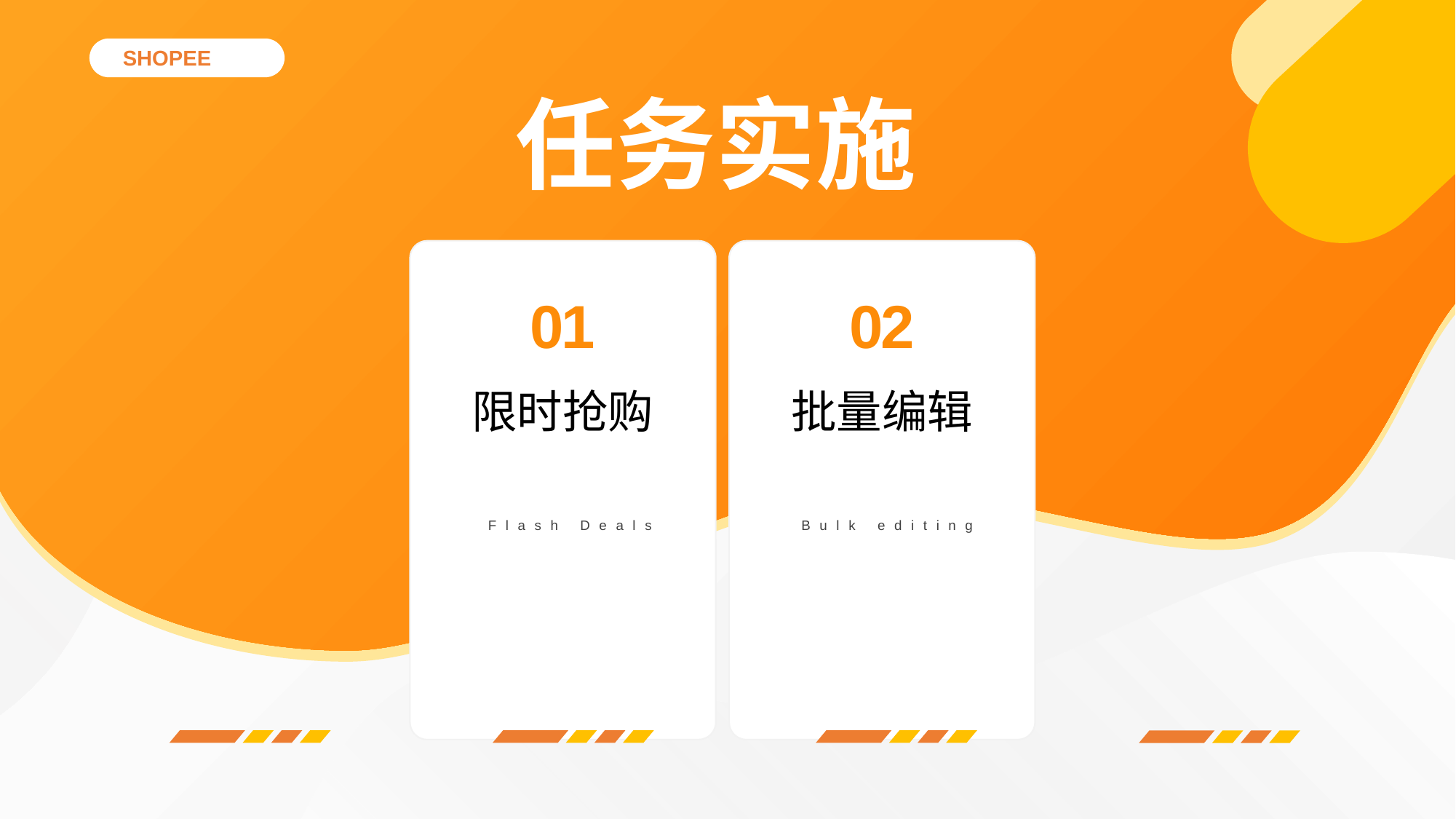

SHOPEE
任务实施

01
02
限时抢购
批量编辑
Flash Deals
Bulk editing